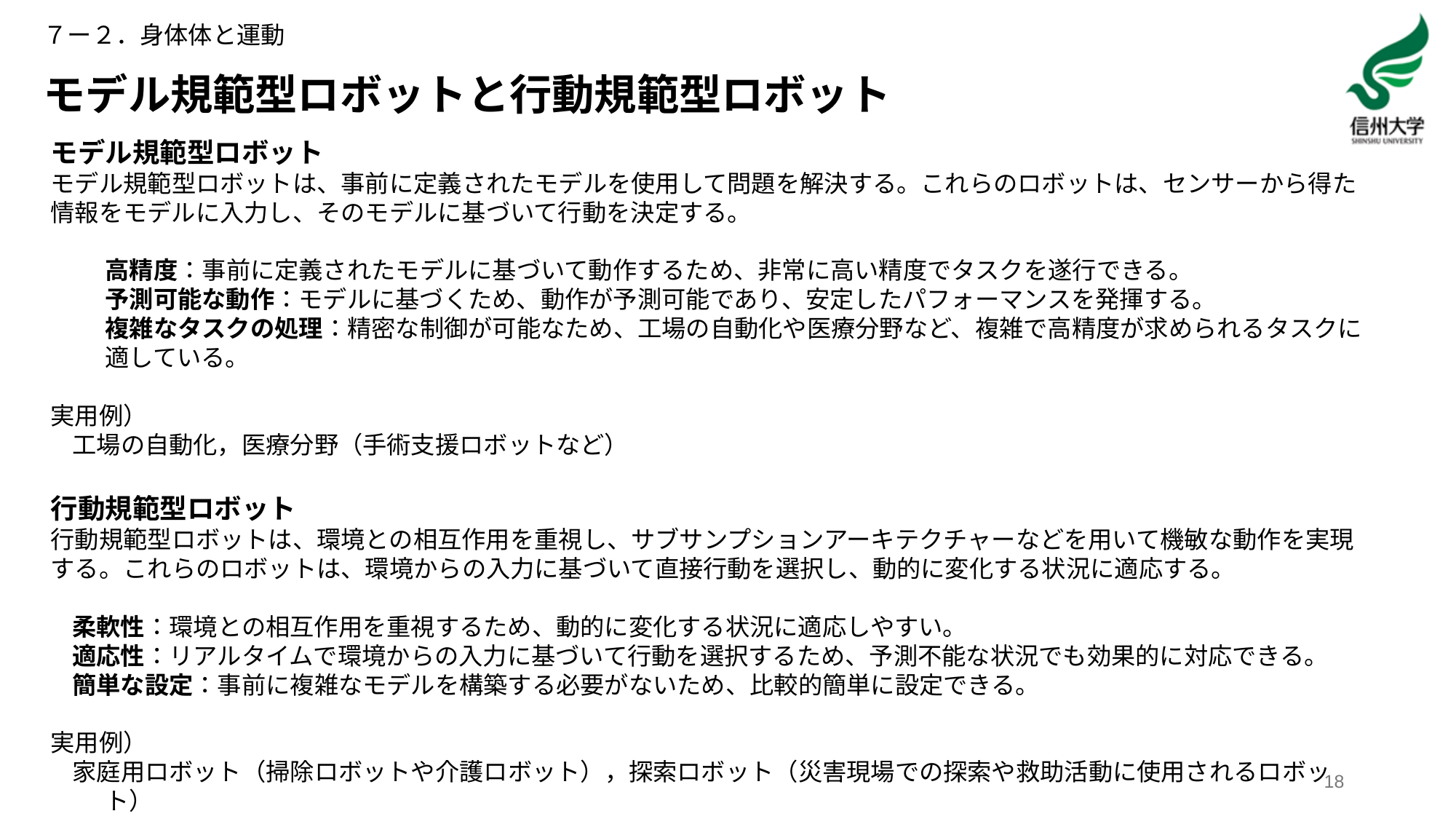

７ー２．身体体と運動
# モデル規範型ロボットと行動規範型ロボット
モデル規範型ロボット
モデル規範型ロボットは、事前に定義されたモデルを使用して問題を解決する。これらのロボットは、センサーから得た情報をモデルに入力し、そのモデルに基づいて行動を決定する。

高精度：事前に定義されたモデルに基づいて動作するため、非常に高い精度でタスクを遂行できる。
予測可能な動作：モデルに基づくため、動作が予測可能であり、安定したパフォーマンスを発揮する。
複雑なタスクの処理：精密な制御が可能なため、工場の自動化や医療分野など、複雑で高精度が求められるタスクに適している。

実用例）
工場の自動化，医療分野（手術支援ロボットなど）

行動規範型ロボット
行動規範型ロボットは、環境との相互作用を重視し、サブサンプションアーキテクチャーなどを用いて機敏な動作を実現する。これらのロボットは、環境からの入力に基づいて直接行動を選択し、動的に変化する状況に適応する。

柔軟性：環境との相互作用を重視するため、動的に変化する状況に適応しやすい。
適応性：リアルタイムで環境からの入力に基づいて行動を選択するため、予測不能な状況でも効果的に対応できる。
簡単な設定：事前に複雑なモデルを構築する必要がないため、比較的簡単に設定できる。

実用例）
家庭用ロボット（掃除ロボットや介護ロボット），探索ロボット（災害現場での探索や救助活動に使用されるロボット）
18